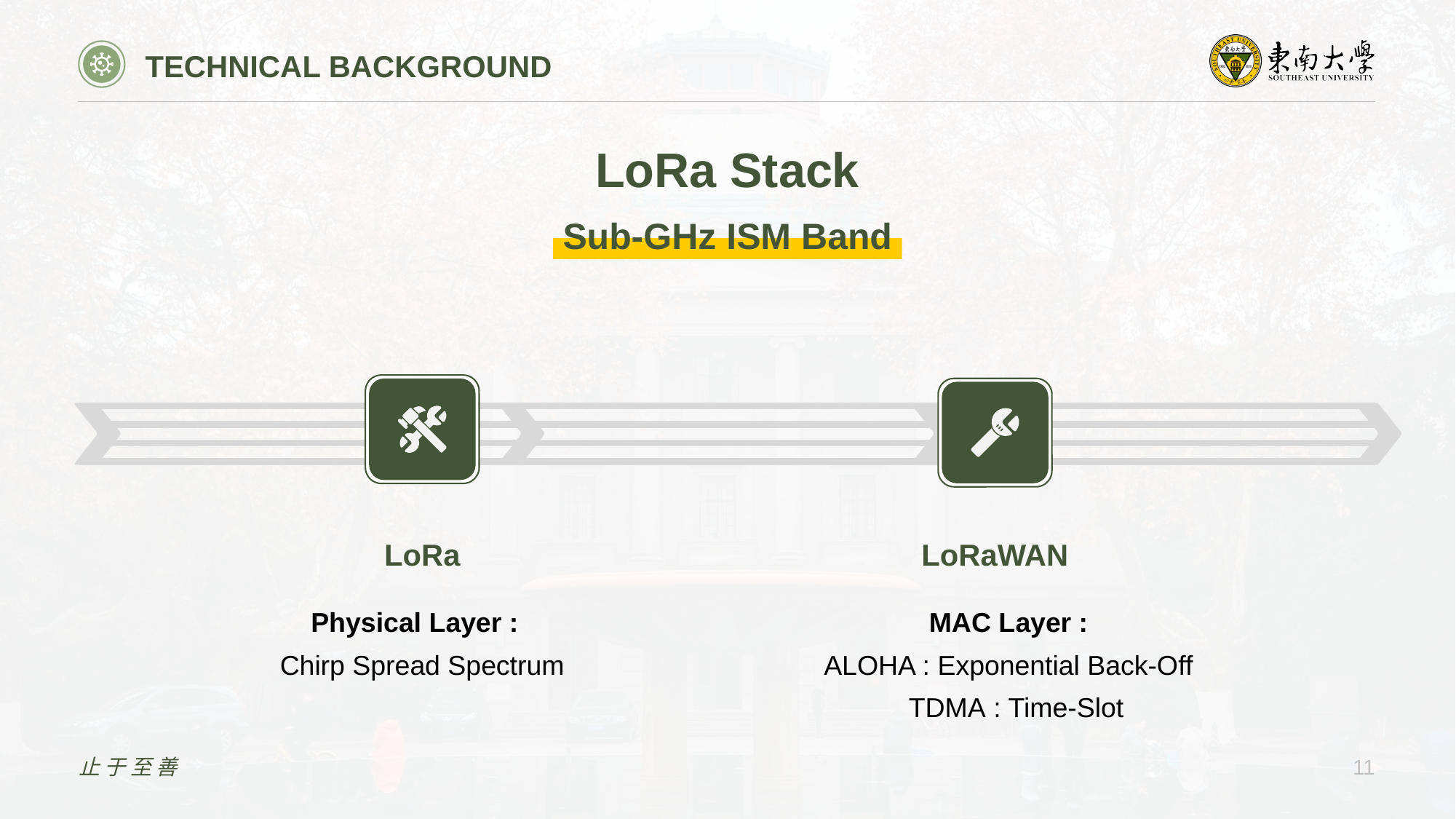

TECHNICAL BACKGROUND
LoRa Stack
Sub-GHz ISM Band

LoRa
LoRaWAN
Physical Layer :
Chirp Spread Spectrum
MAC Layer :
ALOHA : Exponential Back-Off
 TDMA : Time-Slot
止于至善
11